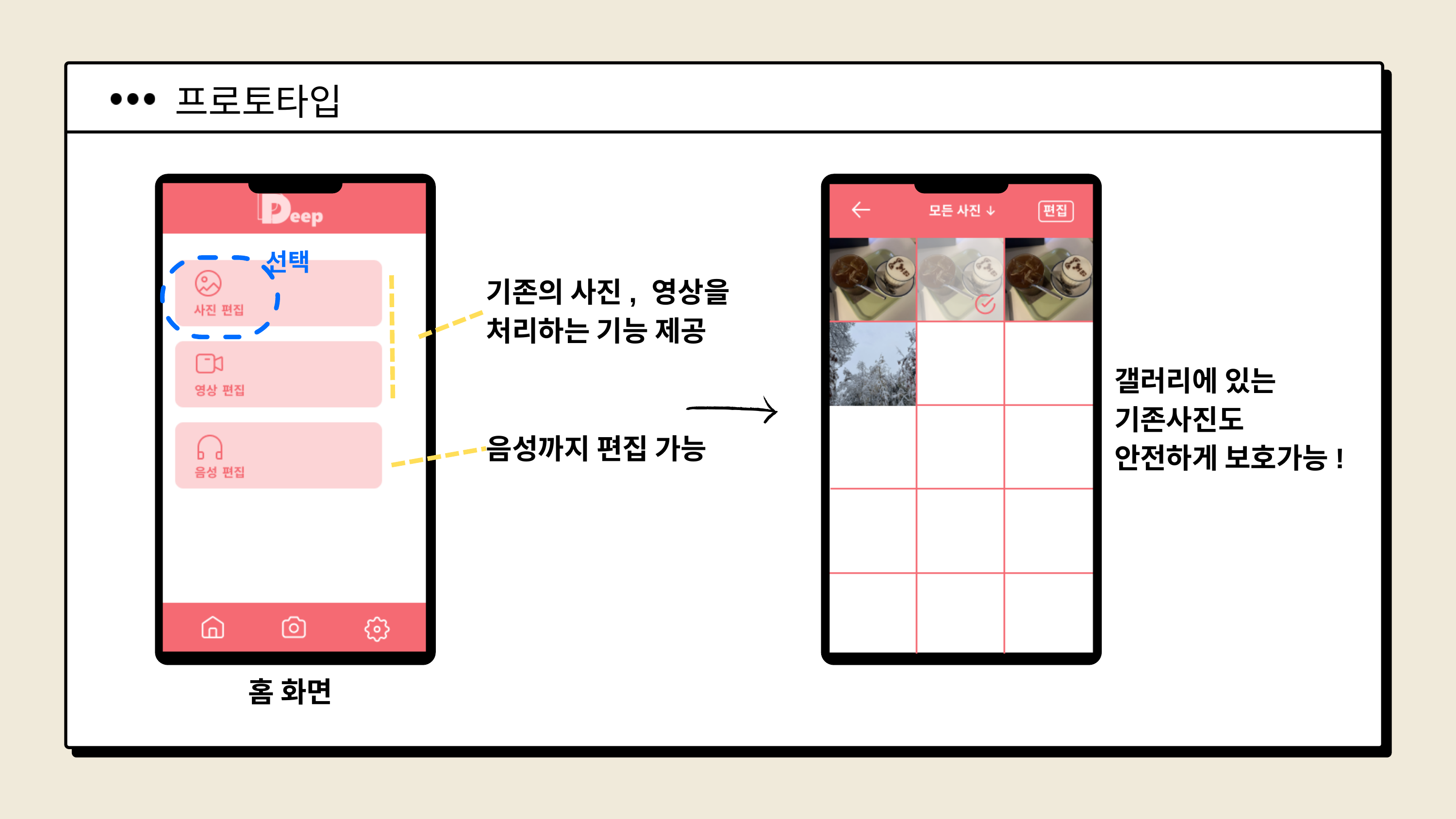

프로토타입

선택

기존의 사진, 영상을
처리하는 기능 제공

갤러리에 있는
기존사진도
안전하게 보호가능!

음성까지 편집 가능

홈 화면